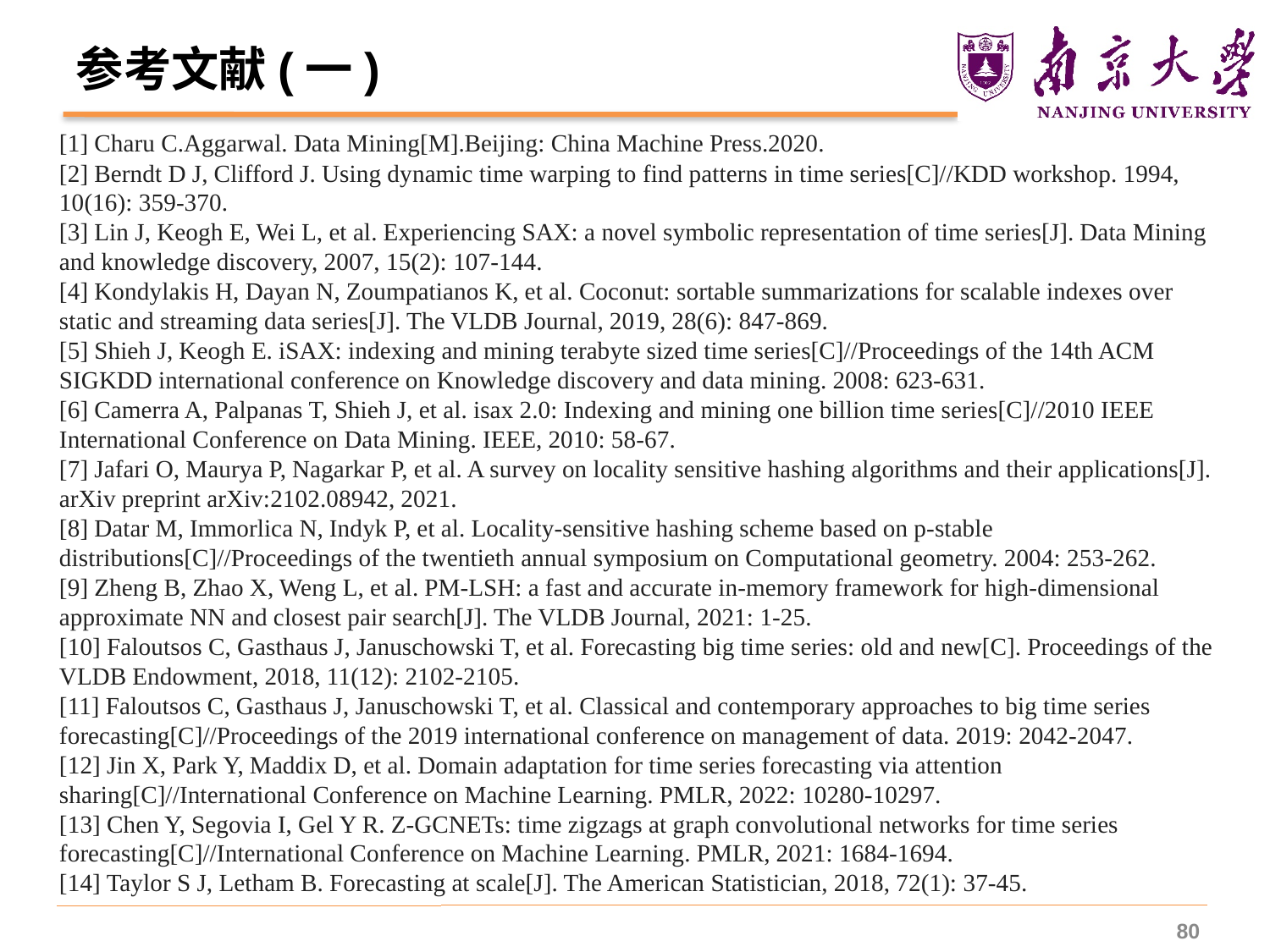

# 参考文献(一)
[1] Charu C.Aggarwal. Data Mining[M].Beijing: China Machine Press.2020.
[2] Berndt D J, Clifford J. Using dynamic time warping to find patterns in time series[C]//KDD workshop. 1994, 10(16): 359-370.
[3] Lin J, Keogh E, Wei L, et al. Experiencing SAX: a novel symbolic representation of time series[J]. Data Mining and knowledge discovery, 2007, 15(2): 107-144.
[4] Kondylakis H, Dayan N, Zoumpatianos K, et al. Coconut: sortable summarizations for scalable indexes over static and streaming data series[J]. The VLDB Journal, 2019, 28(6): 847-869.
[5] Shieh J, Keogh E. iSAX: indexing and mining terabyte sized time series[C]//Proceedings of the 14th ACM SIGKDD international conference on Knowledge discovery and data mining. 2008: 623-631.
[6] Camerra A, Palpanas T, Shieh J, et al. isax 2.0: Indexing and mining one billion time series[C]//2010 IEEE International Conference on Data Mining. IEEE, 2010: 58-67.
[7] Jafari O, Maurya P, Nagarkar P, et al. A survey on locality sensitive hashing algorithms and their applications[J]. arXiv preprint arXiv:2102.08942, 2021.
[8] Datar M, Immorlica N, Indyk P, et al. Locality-sensitive hashing scheme based on p-stable distributions[C]//Proceedings of the twentieth annual symposium on Computational geometry. 2004: 253-262.
[9] Zheng B, Zhao X, Weng L, et al. PM-LSH: a fast and accurate in-memory framework for high-dimensional approximate NN and closest pair search[J]. The VLDB Journal, 2021: 1-25.
[10] Faloutsos C, Gasthaus J, Januschowski T, et al. Forecasting big time series: old and new[C]. Proceedings of the VLDB Endowment, 2018, 11(12): 2102-2105.
[11] Faloutsos C, Gasthaus J, Januschowski T, et al. Classical and contemporary approaches to big time series forecasting[C]//Proceedings of the 2019 international conference on management of data. 2019: 2042-2047.
[12] Jin X, Park Y, Maddix D, et al. Domain adaptation for time series forecasting via attention sharing[C]//International Conference on Machine Learning. PMLR, 2022: 10280-10297.
[13] Chen Y, Segovia I, Gel Y R. Z-GCNETs: time zigzags at graph convolutional networks for time series forecasting[C]//International Conference on Machine Learning. PMLR, 2021: 1684-1694.
[14] Taylor S J, Letham B. Forecasting at scale[J]. The American Statistician, 2018, 72(1): 37-45.
80